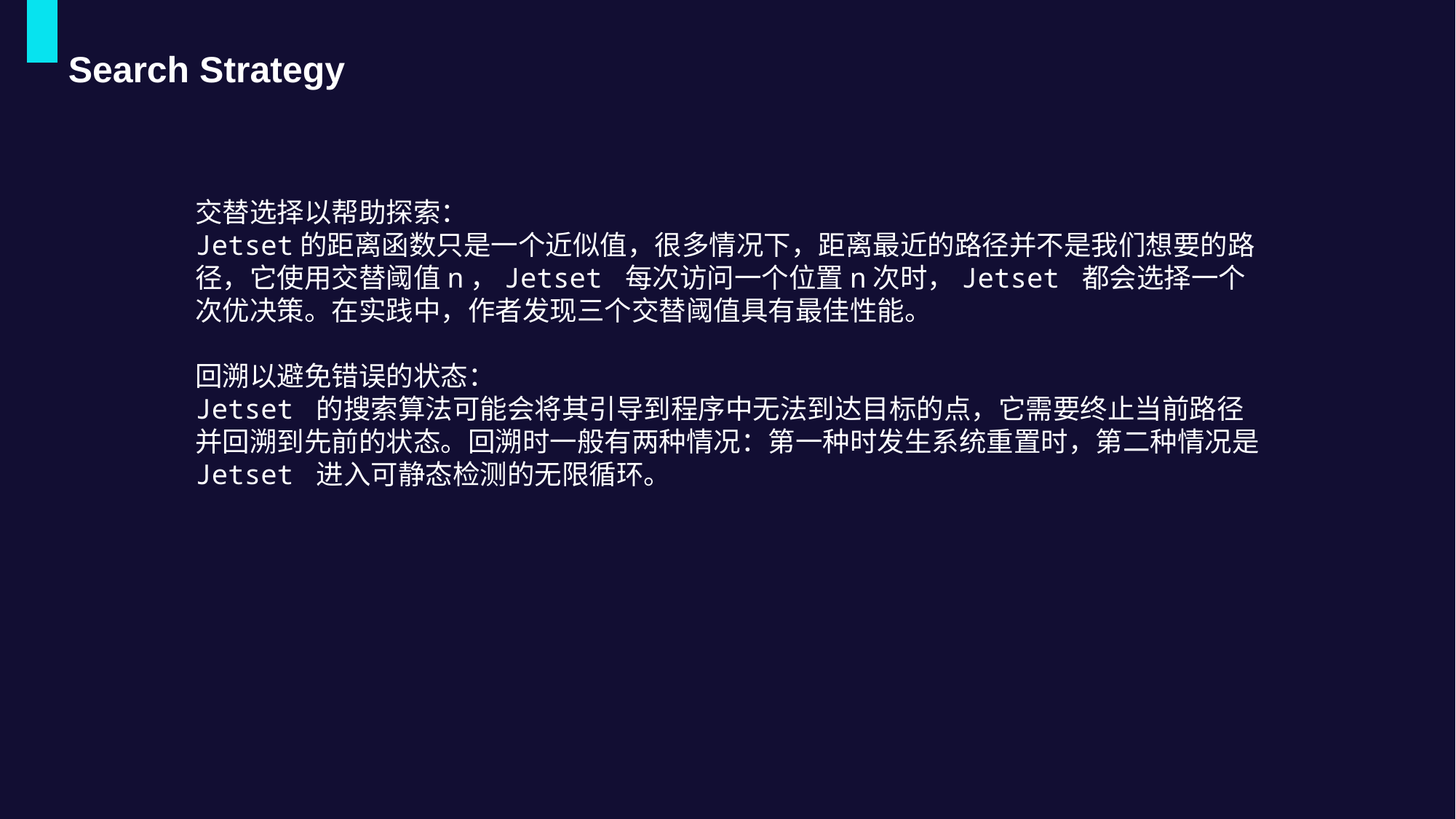

Search Strategy

交替选择以帮助探索：
Jetset的距离函数只是一个近似值，很多情况下，距离最近的路径并不是我们想要的路径，它使用交替阈值n，Jetset 每次访问一个位置n次时，Jetset 都会选择一个次优决策。在实践中，作者发现三个交替阈值具有最佳性能。

回溯以避免错误的状态：
Jetset 的搜索算法可能会将其引导到程序中无法到达目标的点，它需要终止当前路径并回溯到先前的状态。回溯时一般有两种情况：第一种时发生系统重置时，第二种情况是 Jetset 进入可静态检测的无限循环。